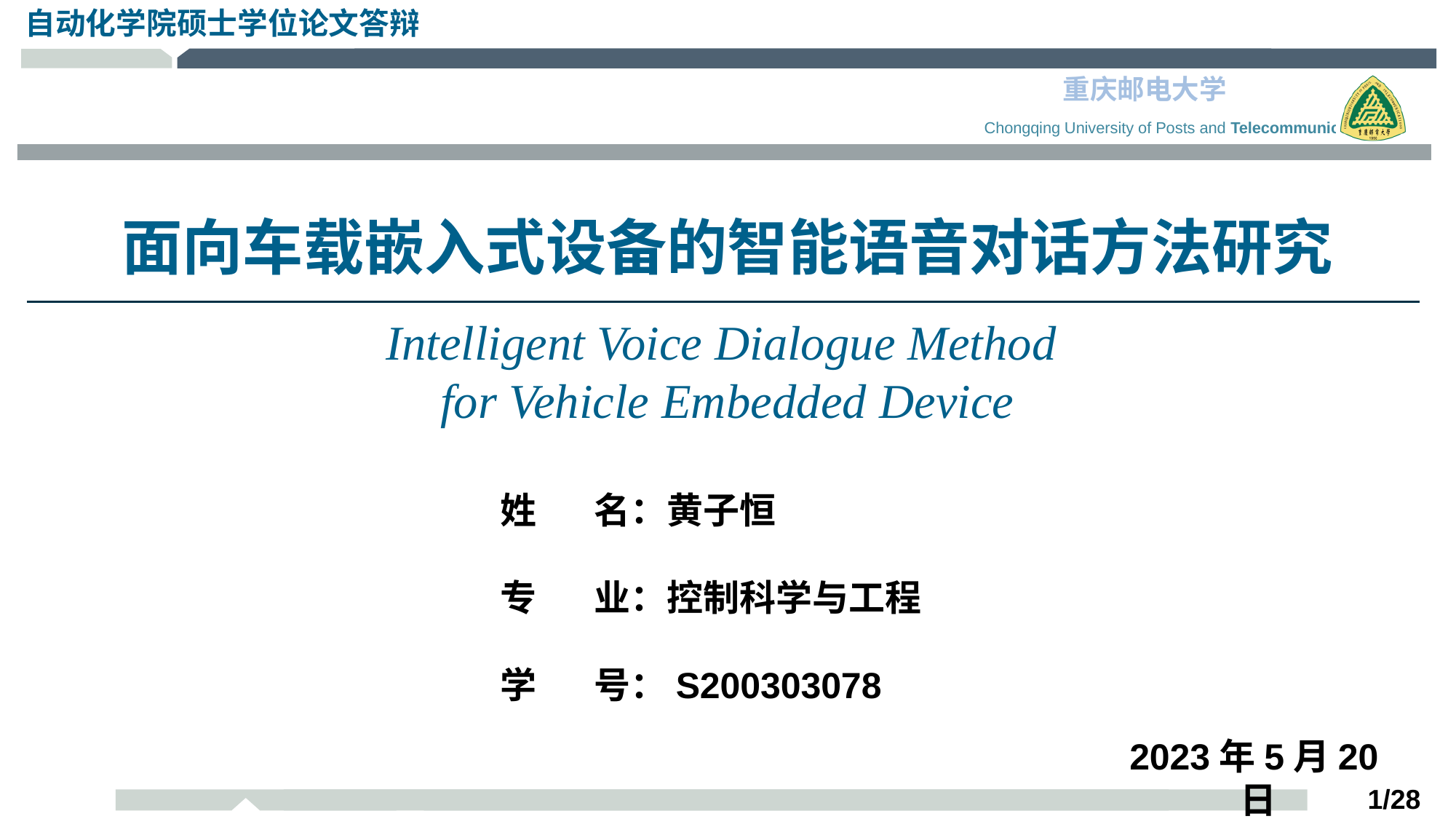

面向车载嵌入式设备的智能语音对话方法研究
Intelligent Voice Dialogue Method
for Vehicle Embedded Device
姓       名：黄子恒
专       业：控制科学与工程
学       号：S200303078
2023年5月20日